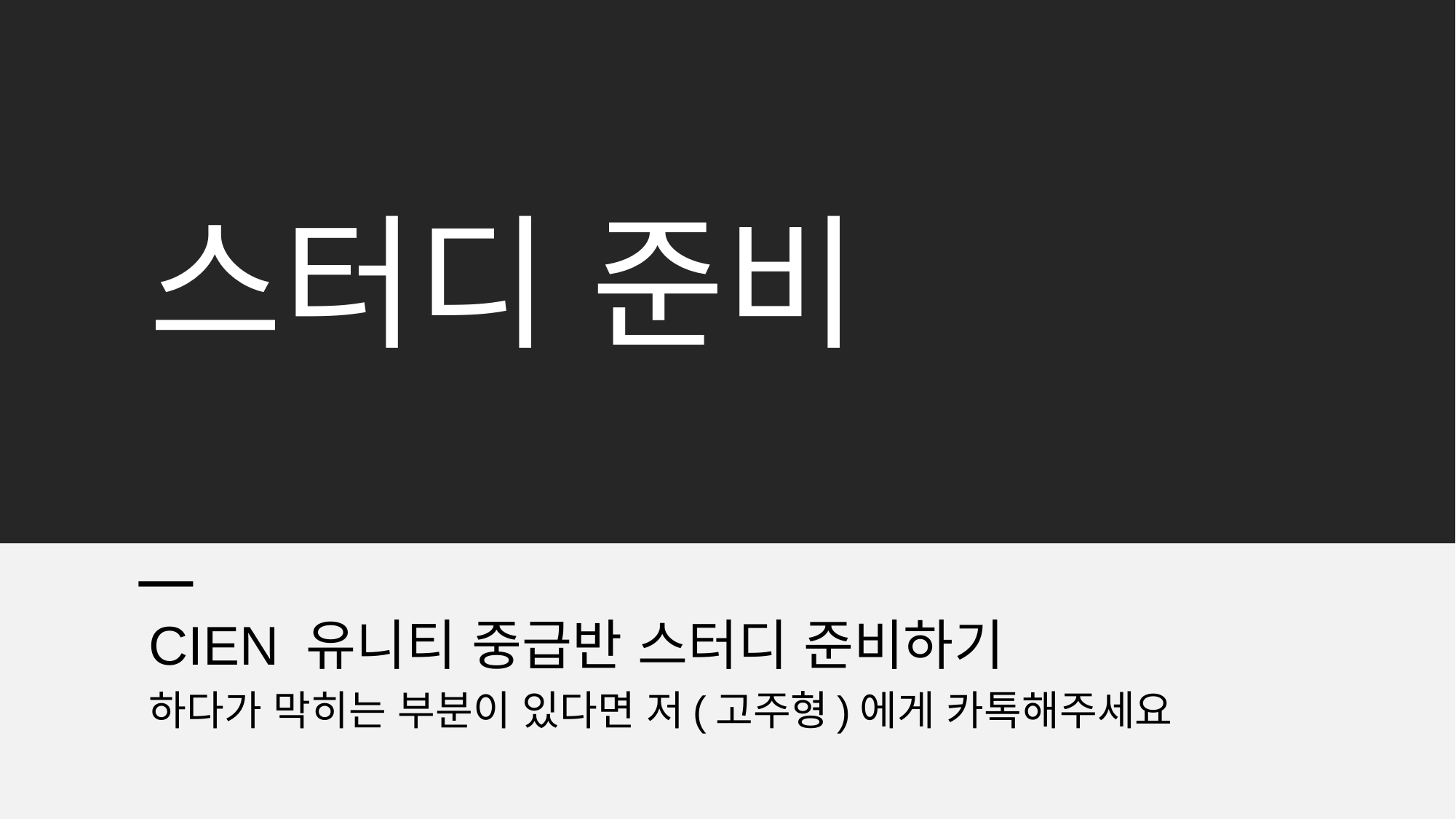

# 스터디 준비

CIEN 유니티 중급반 스터디 준비하기
하다가 막히는 부분이 있다면 저(고주형)에게 카톡해주세요